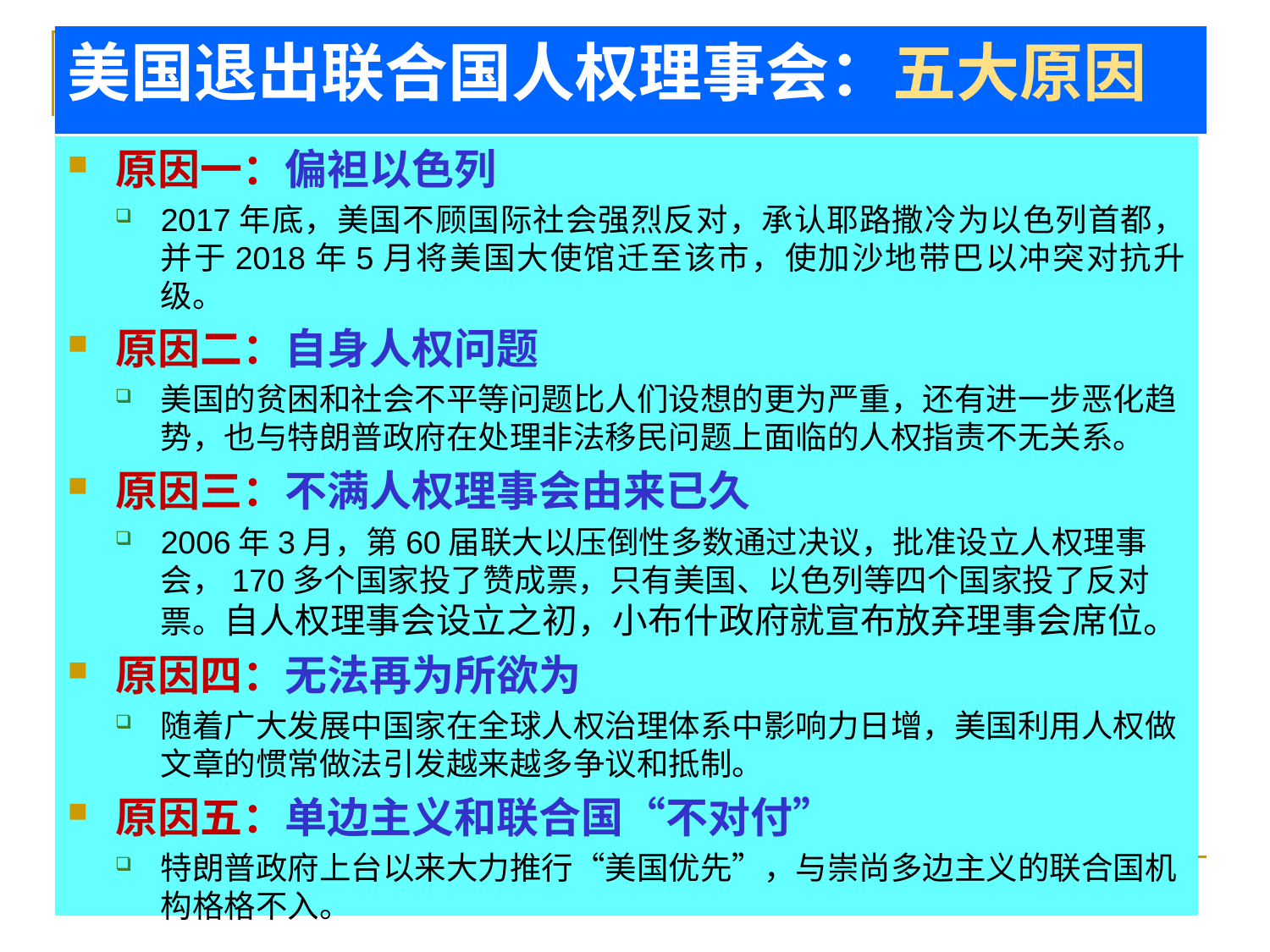

# 美国退出联合国人权理事会：五大原因
原因一：偏袒以色列
2017年底，美国不顾国际社会强烈反对，承认耶路撒冷为以色列首都，并于2018年5月将美国大使馆迁至该市，使加沙地带巴以冲突对抗升级。
原因二：自身人权问题
美国的贫困和社会不平等问题比人们设想的更为严重，还有进一步恶化趋势，也与特朗普政府在处理非法移民问题上面临的人权指责不无关系。
原因三：不满人权理事会由来已久
2006年3月，第60届联大以压倒性多数通过决议，批准设立人权理事会，170多个国家投了赞成票，只有美国、以色列等四个国家投了反对票。自人权理事会设立之初，小布什政府就宣布放弃理事会席位。
原因四：无法再为所欲为
随着广大发展中国家在全球人权治理体系中影响力日增，美国利用人权做文章的惯常做法引发越来越多争议和抵制。
原因五：单边主义和联合国“不对付”
特朗普政府上台以来大力推行“美国优先”，与崇尚多边主义的联合国机构格格不入。
79